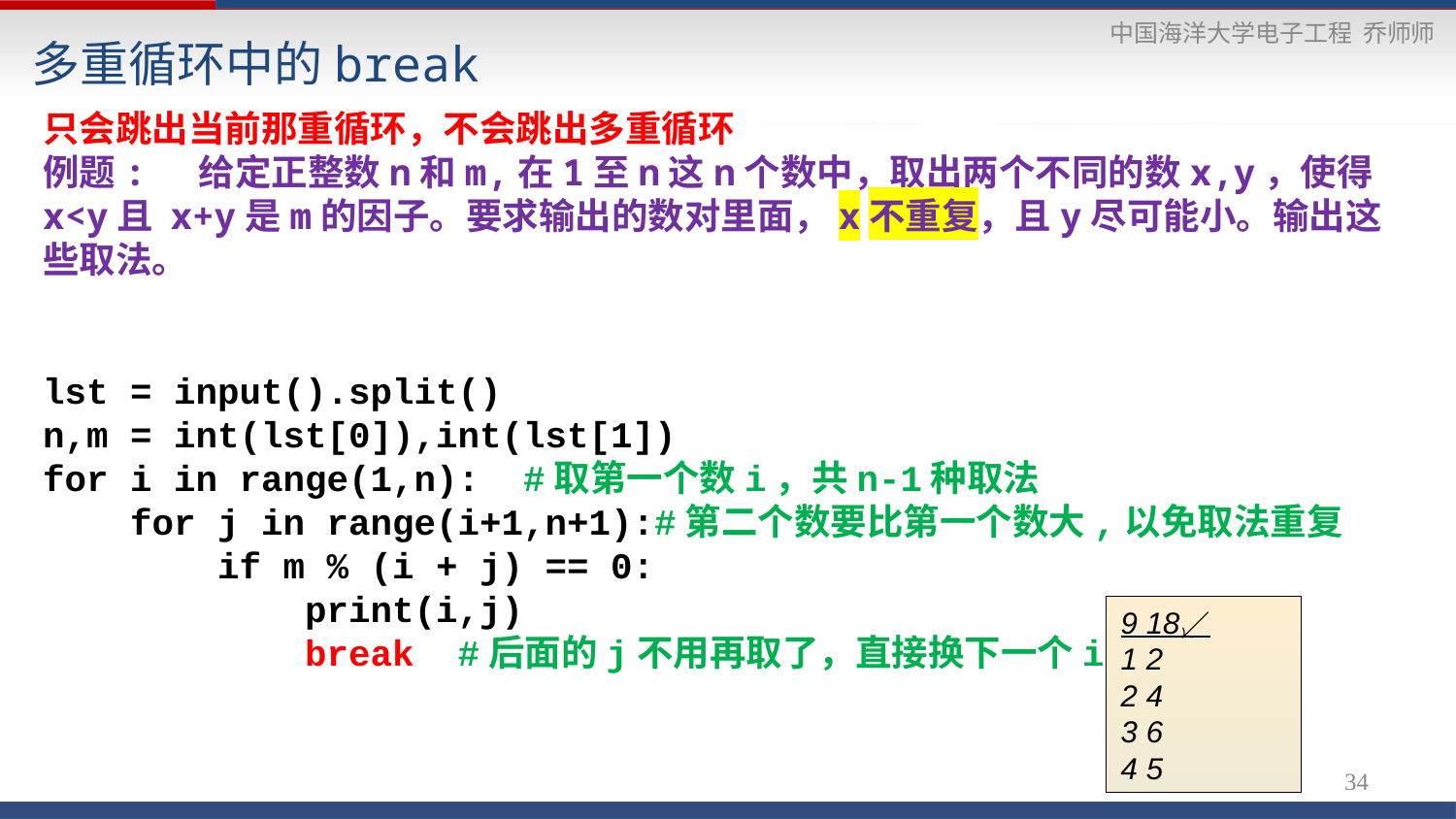

# 多重循环中的break
只会跳出当前那重循环，不会跳出多重循环
例题:  给定正整数n和m,在1至n这n个数中，取出两个不同的数x,y，使得x<y且 x+y是m的因子。要求输出的数对里面，x不重复，且y尽可能小。输出这些取法。

lst = input().split()
n,m = int(lst[0]),int(lst[1])
for i in range(1,n):  #取第一个数i，共n-1种取法
    for j in range(i+1,n+1):#第二个数要比第一个数大,以免取法重复
        if m % (i + j) == 0:
            print(i,j)
            break  #后面的j不用再取了，直接换下一个i
9 18↙
1 2
2 4
3 6
4 5
34